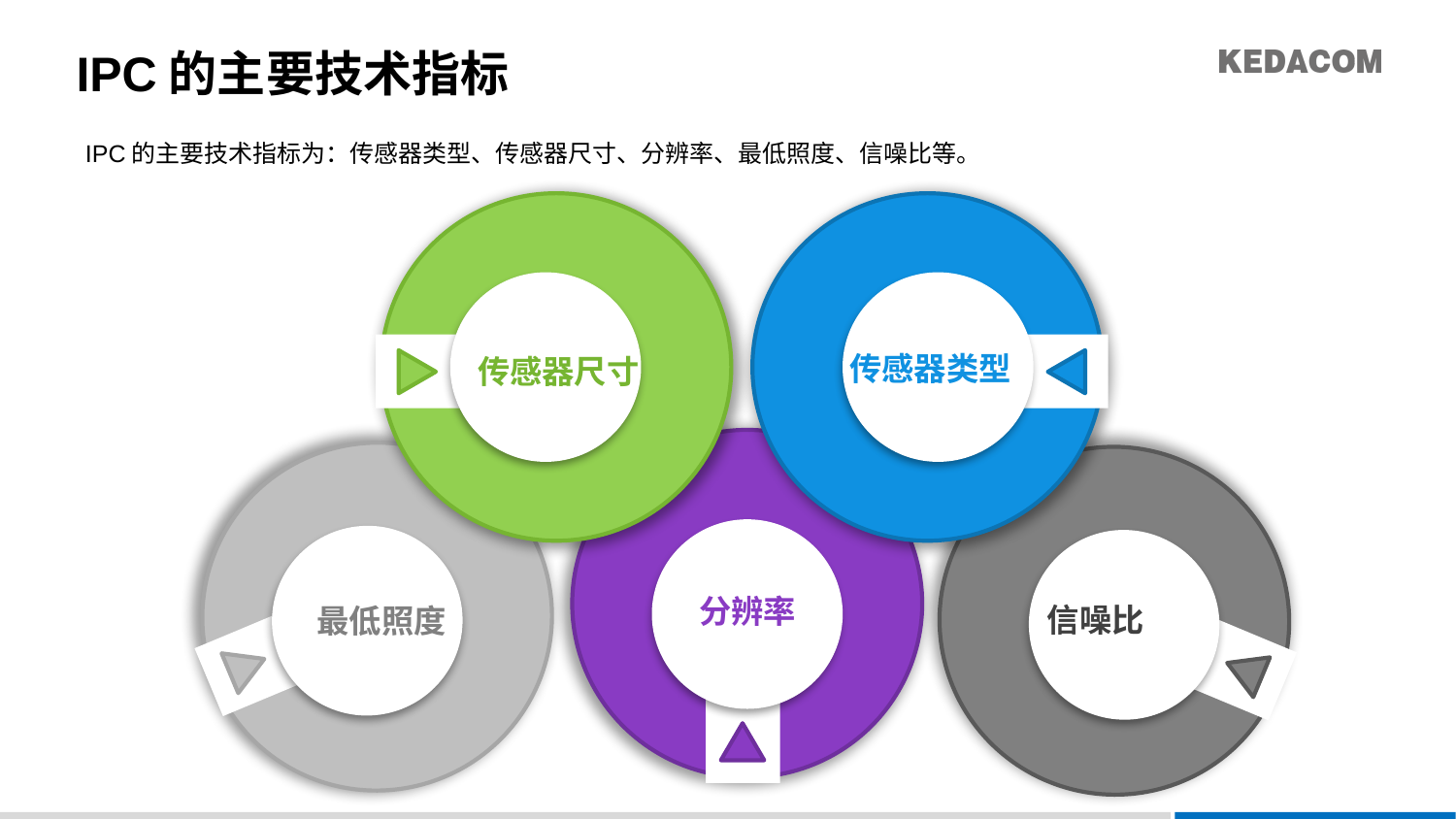

# IPC的主要技术指标
IPC的主要技术指标为：传感器类型、传感器尺寸、分辨率、最低照度、信噪比等。

传感器尺寸
最低照度
该参数对图像噪点的抑制起着决定性作用
CCD和CMOS不同类型成像特点不同
分辨率越高，代表其图像清晰度越好

照度越低，摄像机在夜间成像质量越好
尺寸越大，感光面积越大，图像效果越好

传感器
类型
信噪比
分辨率

传感器类型
传感器尺寸

分辨率
信噪比
最低照度